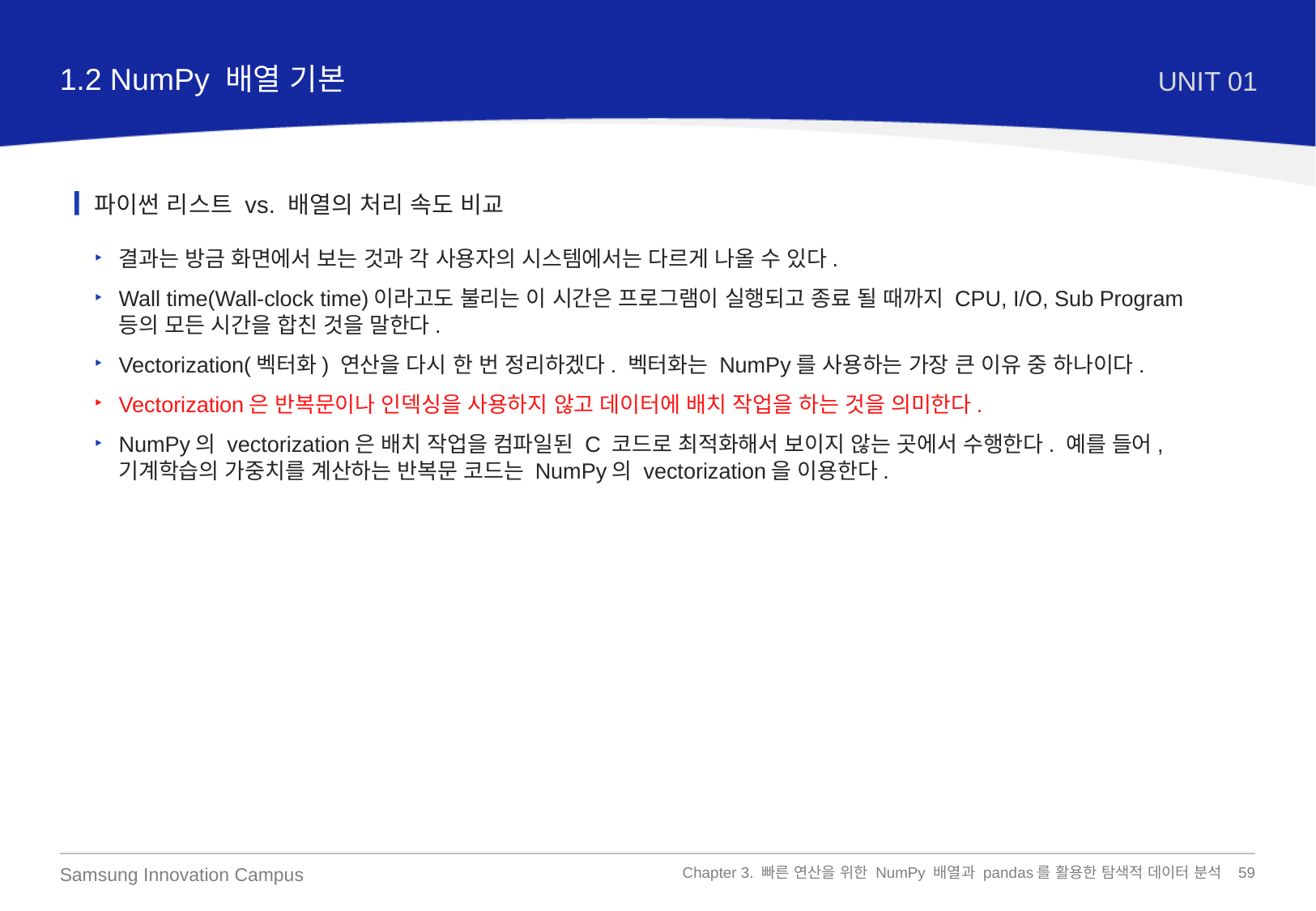

1.2 NumPy 배열 기본
UNIT 01
파이썬 리스트 vs. 배열의 처리 속도 비교

결과는 방금 화면에서 보는 것과 각 사용자의 시스템에서는 다르게 나올 수 있다.
Wall time(Wall-clock time)이라고도 불리는 이 시간은 프로그램이 실행되고 종료 될 때까지 CPU, I/O, Sub Program 등의 모든 시간을 합친 것을 말한다.
Vectorization(벡터화) 연산을 다시 한 번 정리하겠다. 벡터화는 NumPy를 사용하는 가장 큰 이유 중 하나이다.
Vectorization은 반복문이나 인덱싱을 사용하지 않고 데이터에 배치 작업을 하는 것을 의미한다.
NumPy의 vectorization은 배치 작업을 컴파일된 C 코드로 최적화해서 보이지 않는 곳에서 수행한다. 예를 들어, 기계학습의 가중치를 계산하는 반복문 코드는 NumPy의 vectorization을 이용한다.